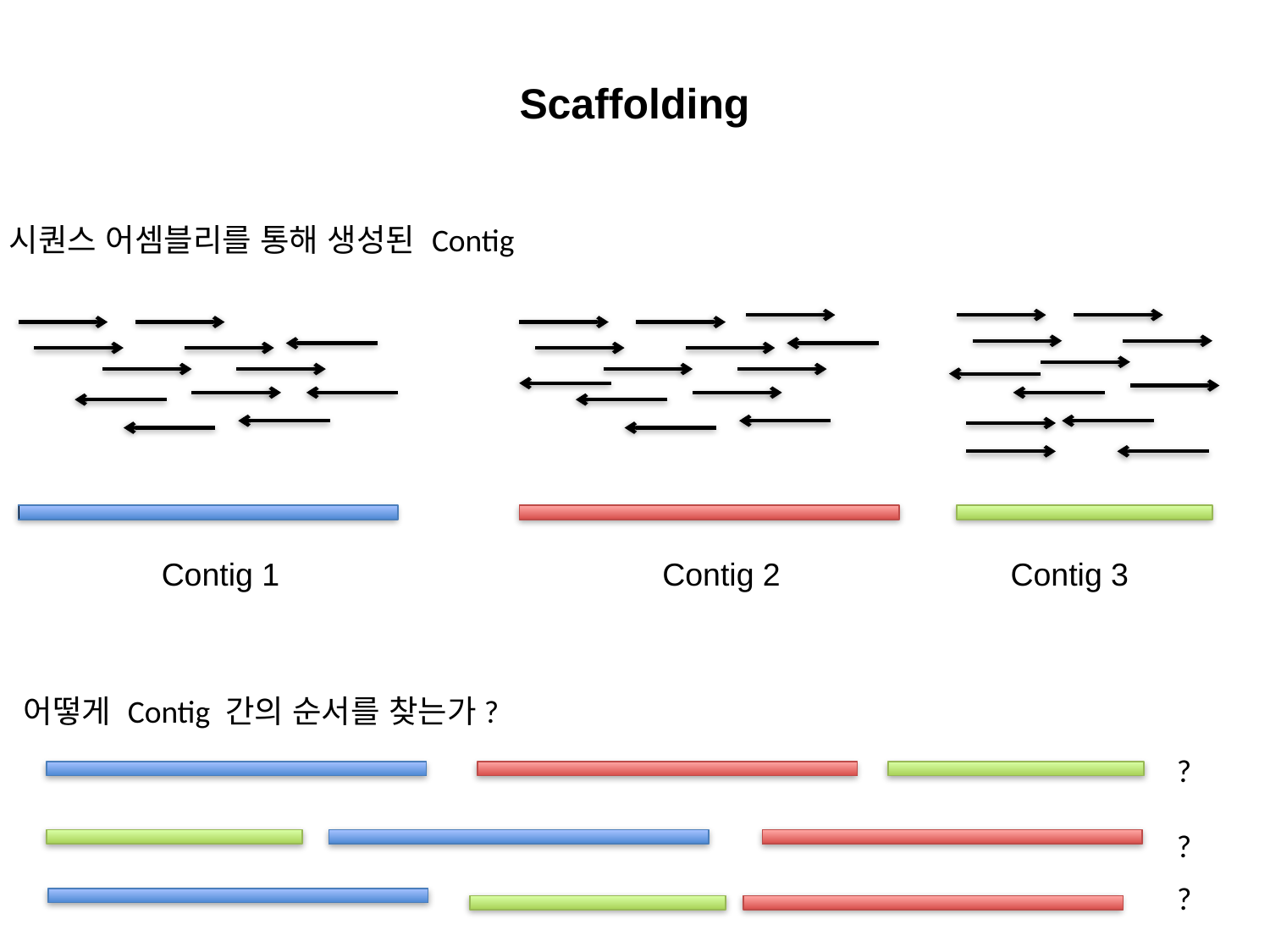

Scaffolding
시퀀스 어셈블리를 통해 생성된 Contig

Contig 1
Contig 2
Contig 3
어떻게 Contig 간의 순서를 찾는가?
?

?

?